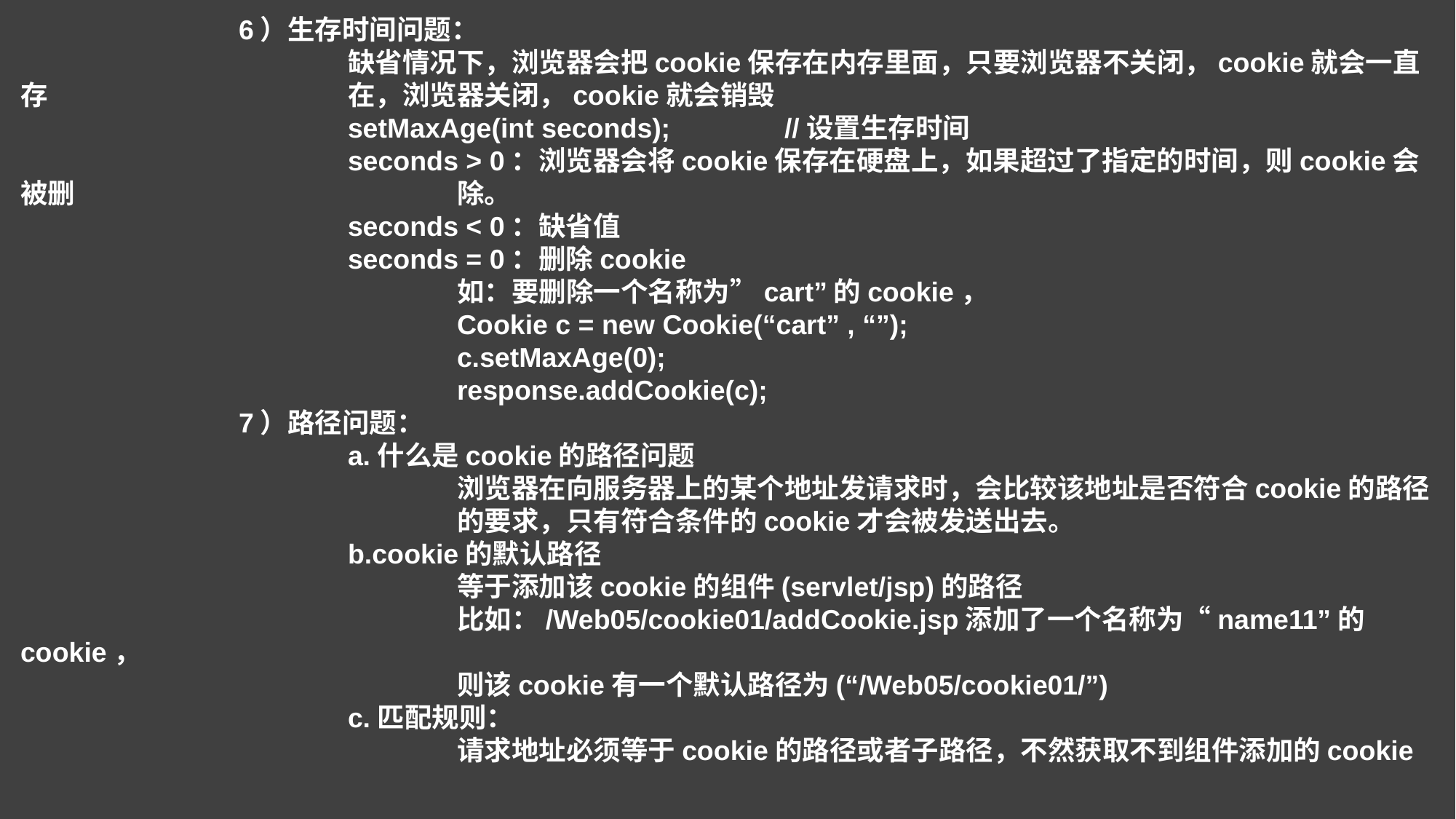

6）生存时间问题：
			缺省情况下，浏览器会把cookie保存在内存里面，只要浏览器不关闭，cookie就会一直存			在，浏览器关闭，cookie就会销毁
			setMaxAge(int seconds);		//设置生存时间
			seconds > 0：浏览器会将cookie保存在硬盘上，如果超过了指定的时间，则cookie会被删				除。
			seconds < 0：缺省值
			seconds = 0：删除cookie
				如：要删除一个名称为”cart”的cookie，
				Cookie c = new Cookie(“cart” , “”);
				c.setMaxAge(0);
				response.addCookie(c);
		7）路径问题：
			a.什么是cookie的路径问题
				浏览器在向服务器上的某个地址发请求时，会比较该地址是否符合cookie的路径				的要求，只有符合条件的cookie才会被发送出去。
			b.cookie的默认路径
				等于添加该cookie的组件(servlet/jsp)的路径
				比如：/Web05/cookie01/addCookie.jsp添加了一个名称为“name11”的cookie，
				则该cookie有一个默认路径为(“/Web05/cookie01/”)
			c.匹配规则：
				请求地址必须等于cookie的路径或者子路径，不然获取不到组件添加的cookie